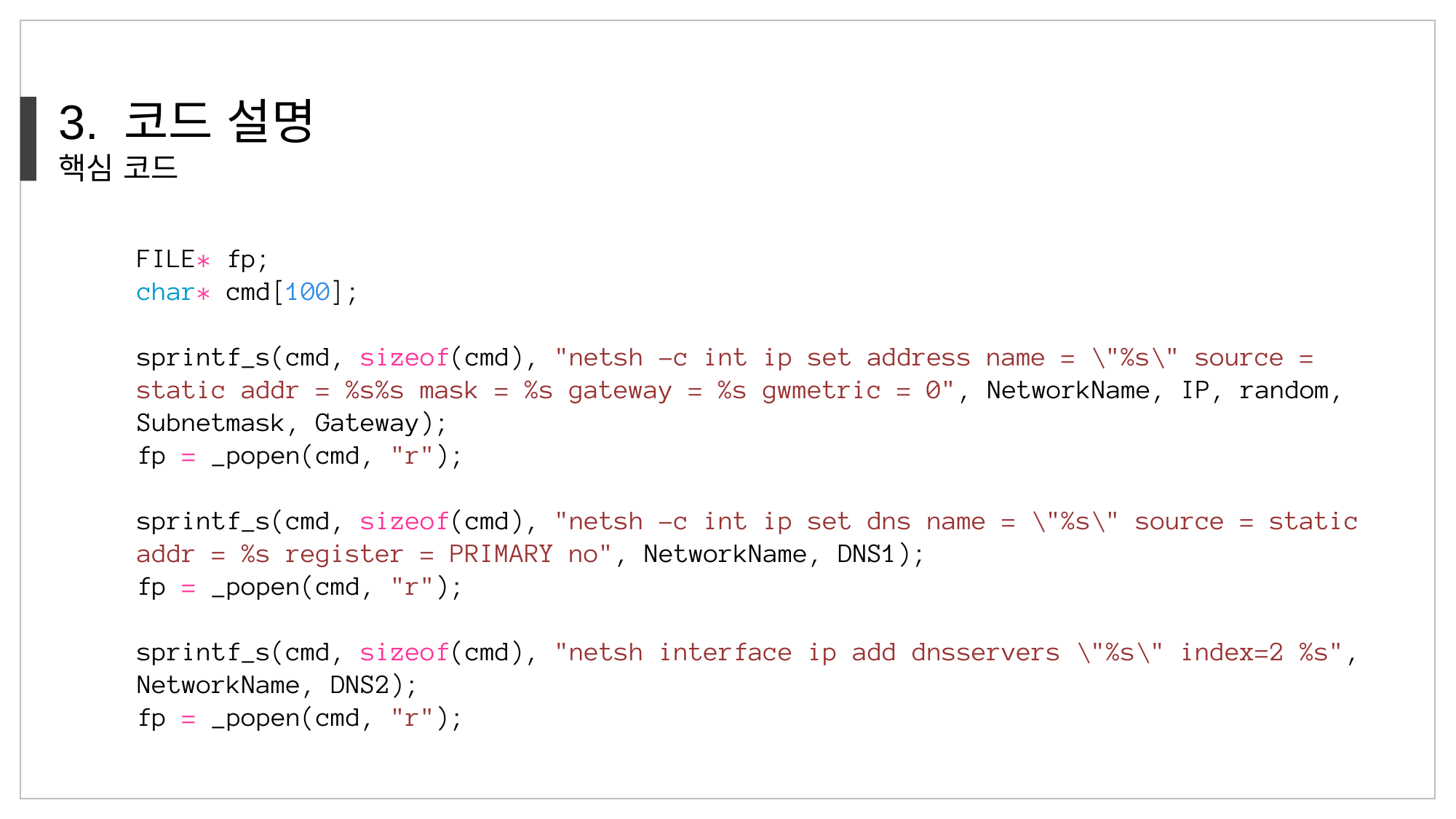

3. 코드 설명
핵심 코드

FILE* fp;
char* cmd[100];

sprintf_s(cmd, sizeof(cmd), "netsh -c int ip set address name = \"%s\" source = static addr = %s%s mask = %s gateway = %s gwmetric = 0", NetworkName, IP, random, Subnetmask, Gateway);
fp = _popen(cmd, "r");

sprintf_s(cmd, sizeof(cmd), "netsh -c int ip set dns name = \"%s\" source = static addr = %s register = PRIMARY no", NetworkName, DNS1);
fp = _popen(cmd, "r");

sprintf_s(cmd, sizeof(cmd), "netsh interface ip add dnsservers \"%s\" index=2 %s", NetworkName, DNS2);
fp = _popen(cmd, "r");